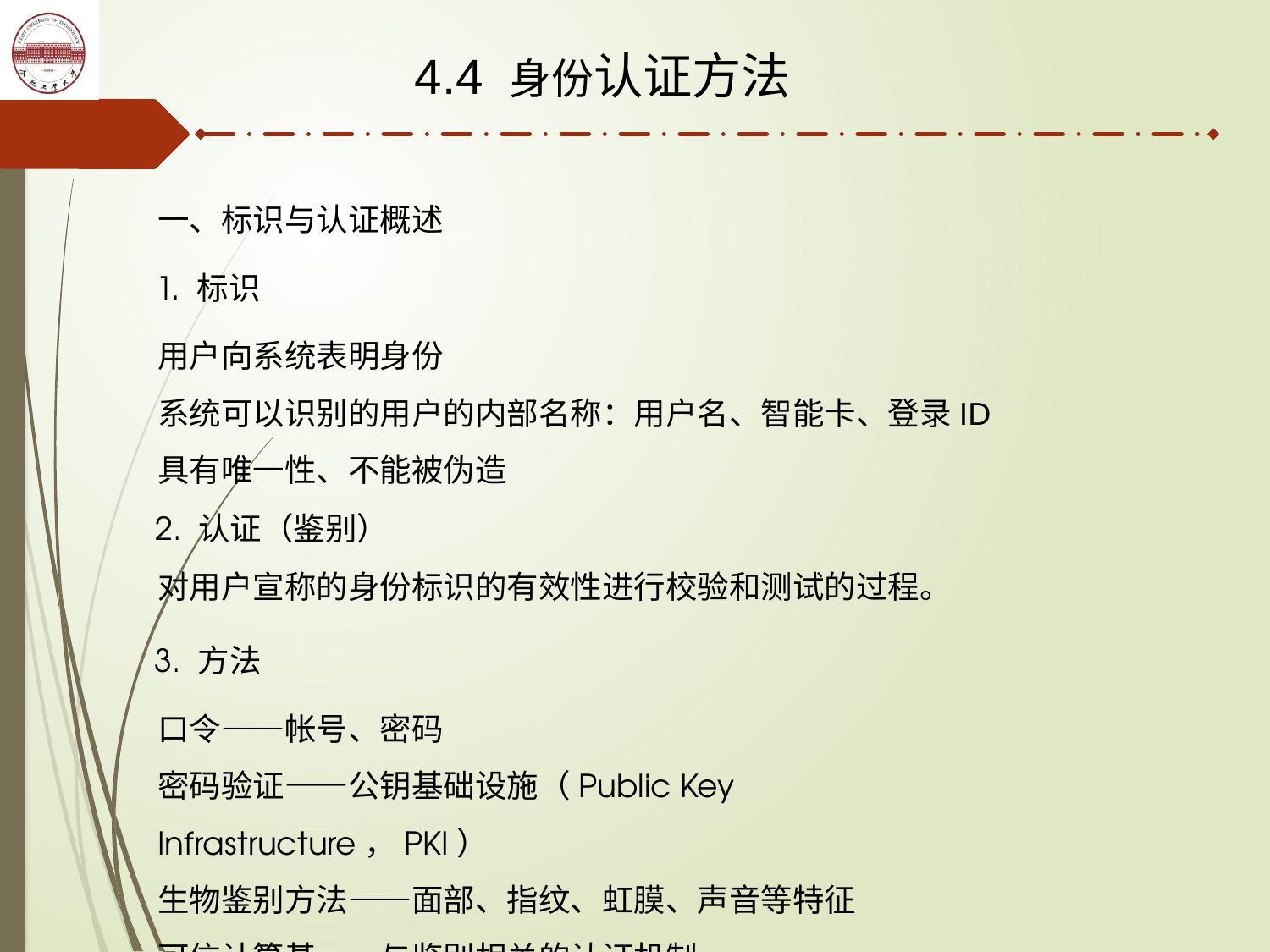

4.4 身份认证方法
一、标识与认证概述
1. 标识
用户向系统表明身份
系统可以识别的用户的内部名称：用户名、智能卡、登录ID
具有唯一性、不能被伪造
2. 认证（鉴别）
对用户宣称的身份标识的有效性进行校验和测试的过程。
3. 方法
口令——帐号、密码
密码验证——公钥基础设施（Public Key Infrastructure，PKI）
生物鉴别方法——面部、指纹、虹膜、声音等特征
可信计算基——与鉴别相关的认证机制